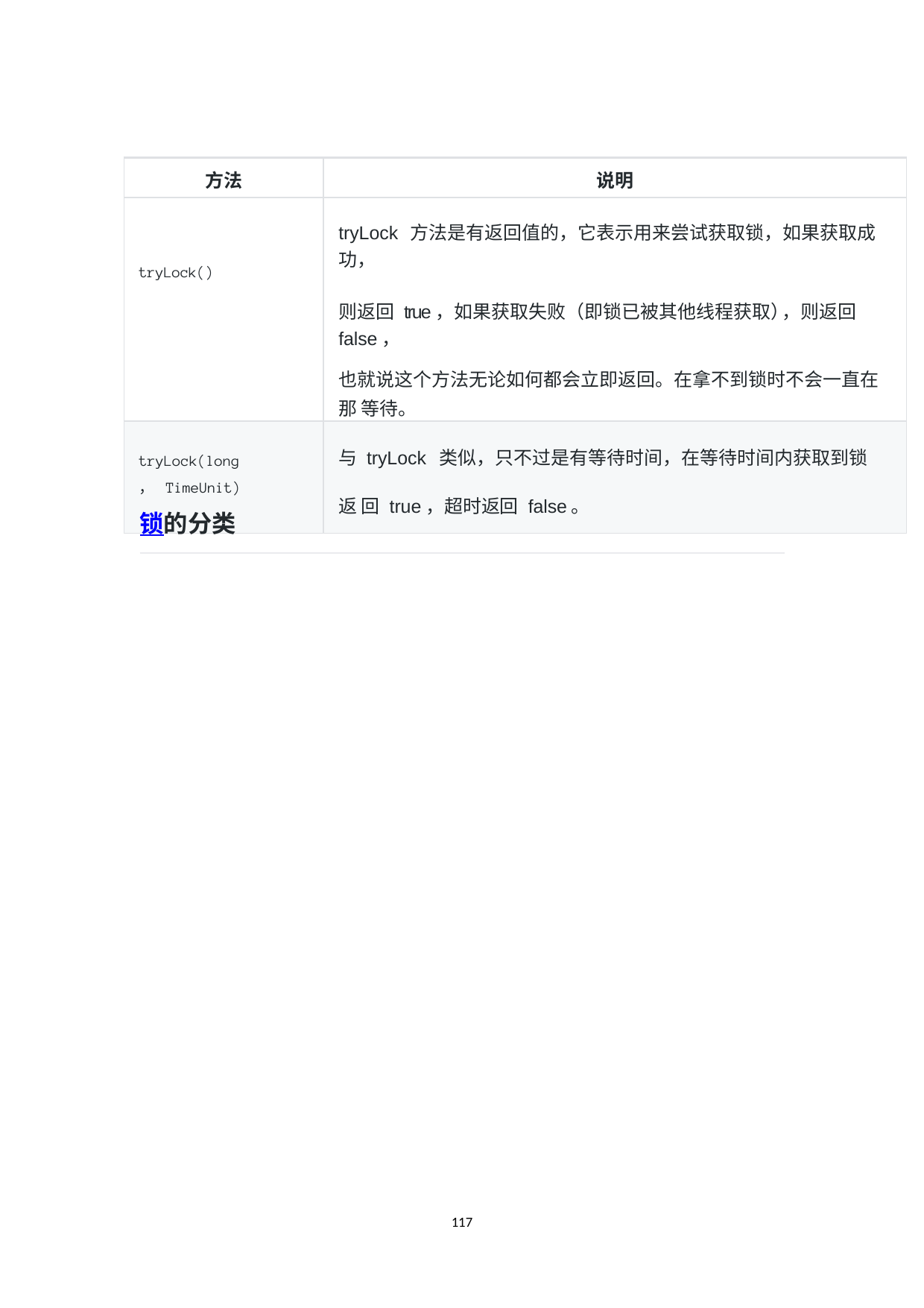

| 方法 | 说明 |
| --- | --- |
| tryLock() | tryLock 方法是有返回值的，它表示用来尝试获取锁，如果获取成功， 则返回 true，如果获取失败（即锁已被其他线程获取），则返回 false， 也就说这个方法无论如何都会立即返回。在拿不到锁时不会一直在那 等待。 |
| tryLock(long， TimeUnit) | 与 tryLock 类似，只不过是有等待时间，在等待时间内获取到锁返 回 true，超时返回 false。 |
锁的分类

117